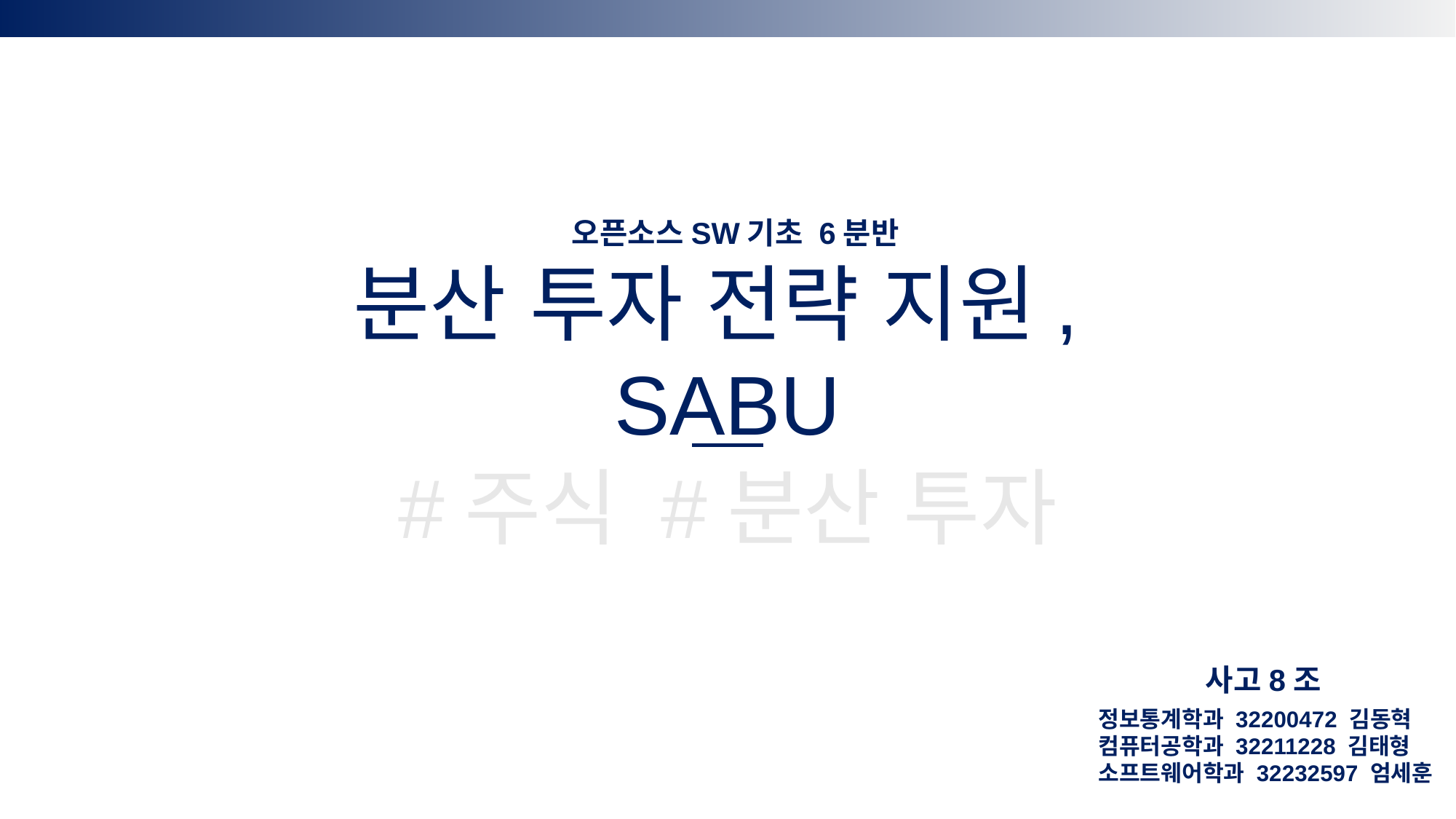

오픈소스SW기초 6분반
분산 투자 전략 지원,
SABU
#주식 #분산 투자
사고8조
정보통계학과 32200472 김동혁
컴퓨터공학과 32211228 김태형
소프트웨어학과 32232597 엄세훈